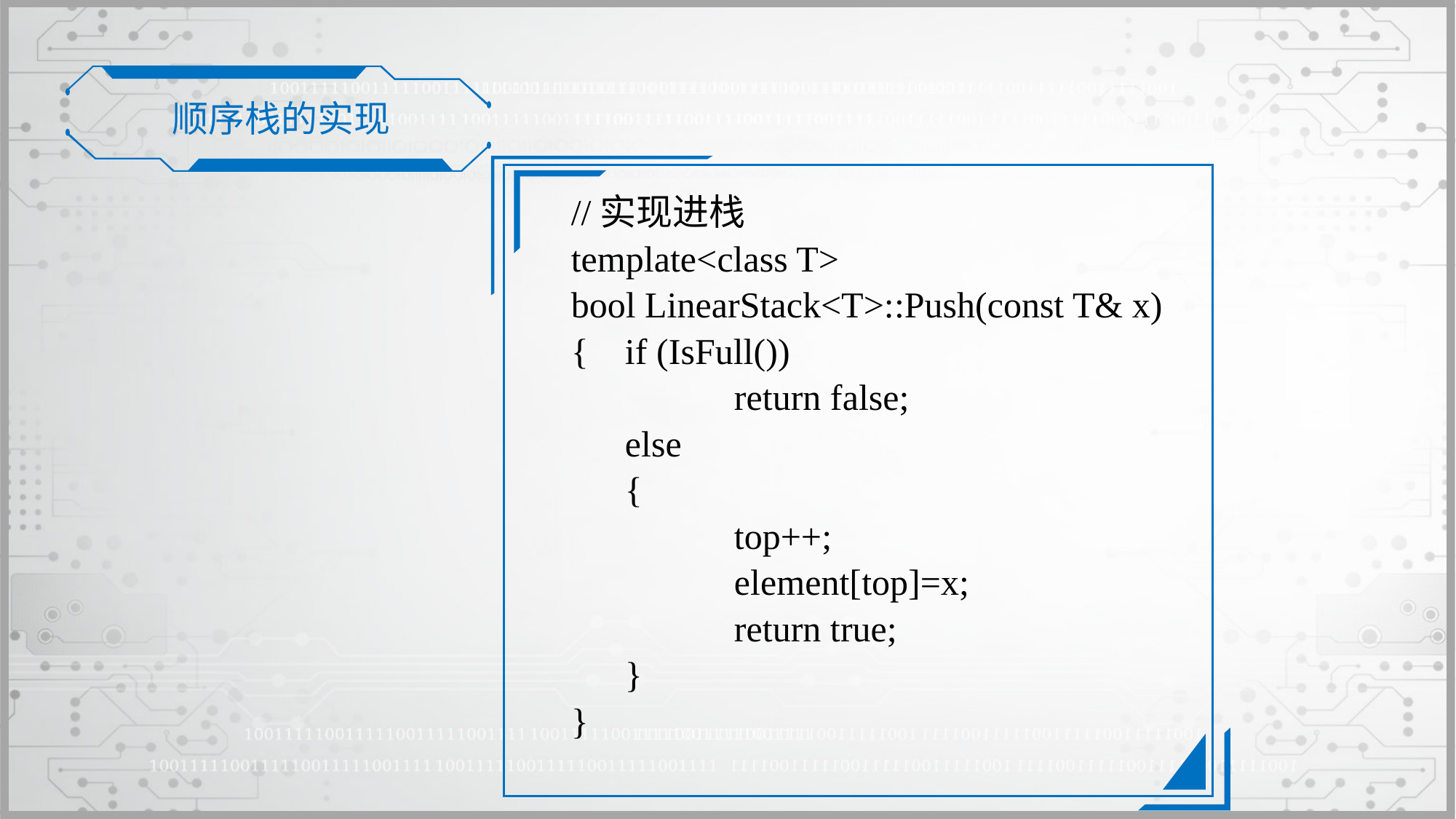

顺序栈的实现

//实现进栈
template<class T>
bool LinearStack<T>::Push(const T& x)
{	if (IsFull())
		return false;
	else
	{
		top++;
		element[top]=x;
		return true;
	}
}